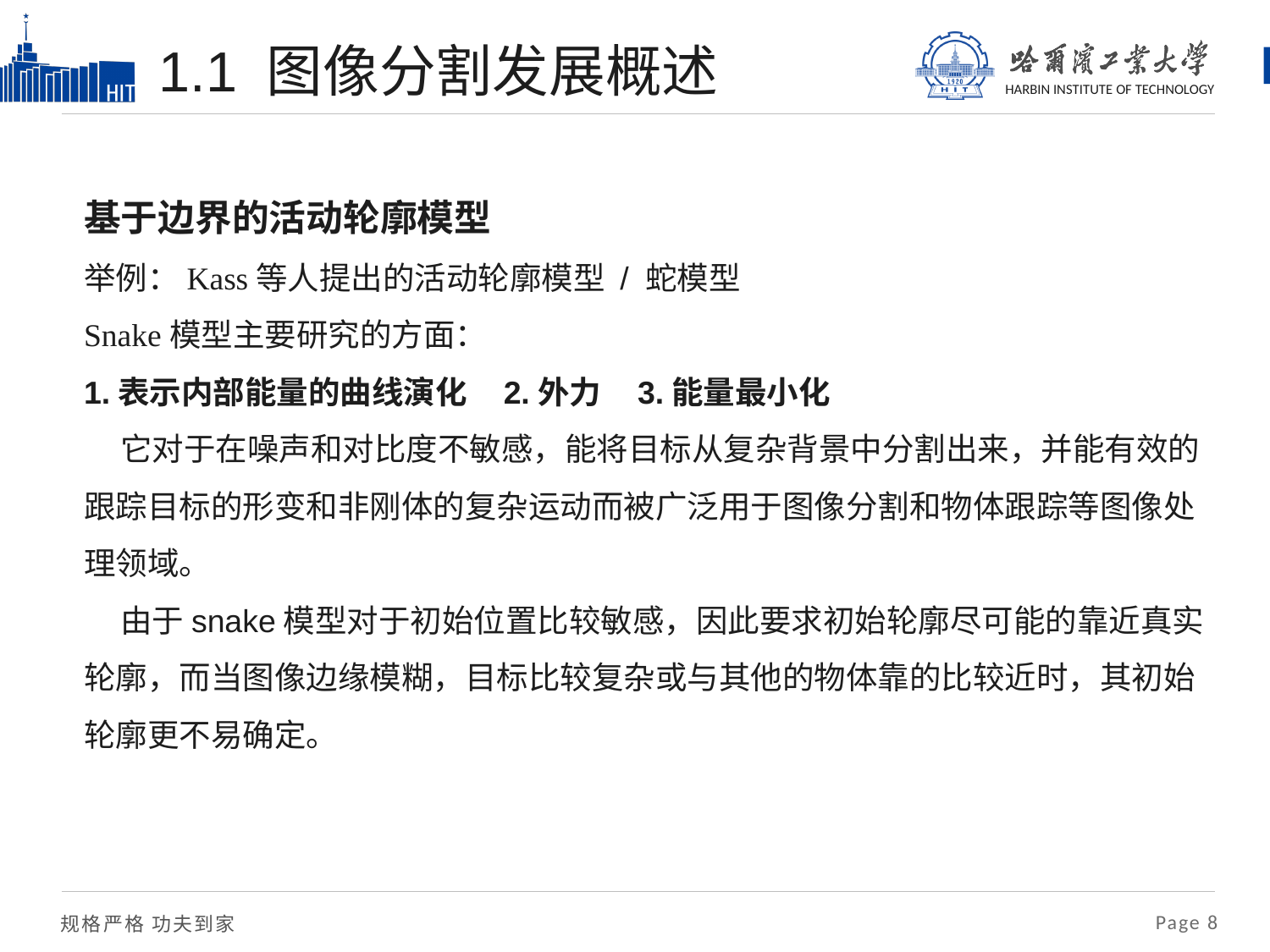

# 1.1 图像分割发展概述
基于边界的活动轮廓模型
举例：Kass等人提出的活动轮廓模型 / 蛇模型
Snake模型主要研究的方面：
1.表示内部能量的曲线演化    2.外力    3.能量最小化
    它对于在噪声和对比度不敏感，能将目标从复杂背景中分割出来，并能有效的跟踪目标的形变和非刚体的复杂运动而被广泛用于图像分割和物体跟踪等图像处理领域。
    由于snake模型对于初始位置比较敏感，因此要求初始轮廓尽可能的靠近真实轮廓，而当图像边缘模糊，目标比较复杂或与其他的物体靠的比较近时，其初始轮廓更不易确定。